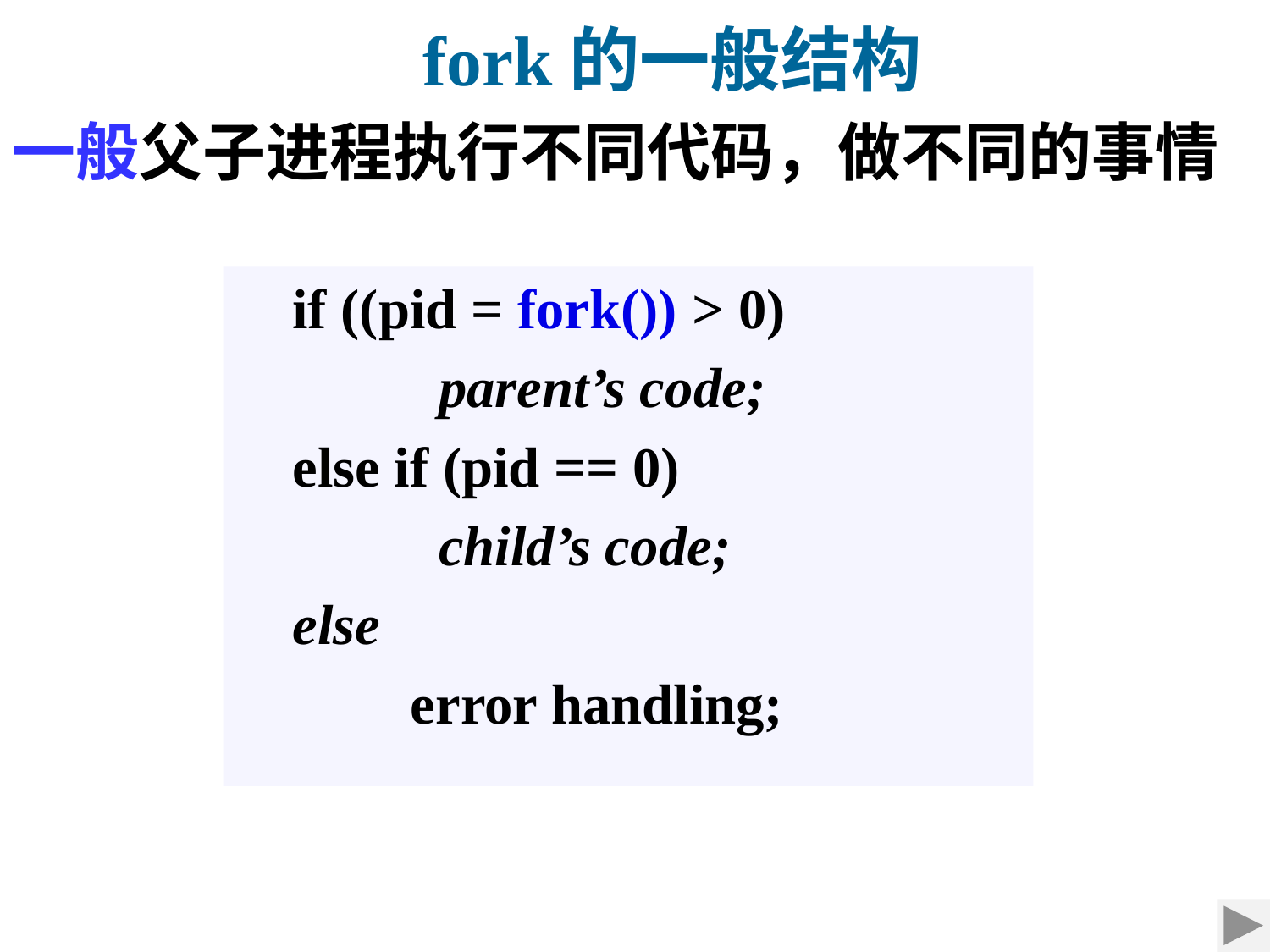

fork的一般结构
一般父子进程执行不同代码，做不同的事情
    if ((pid = fork()) > 0)
		  parent’s code;
    else if (pid == 0)
		  child’s code;
    else
		error handling;